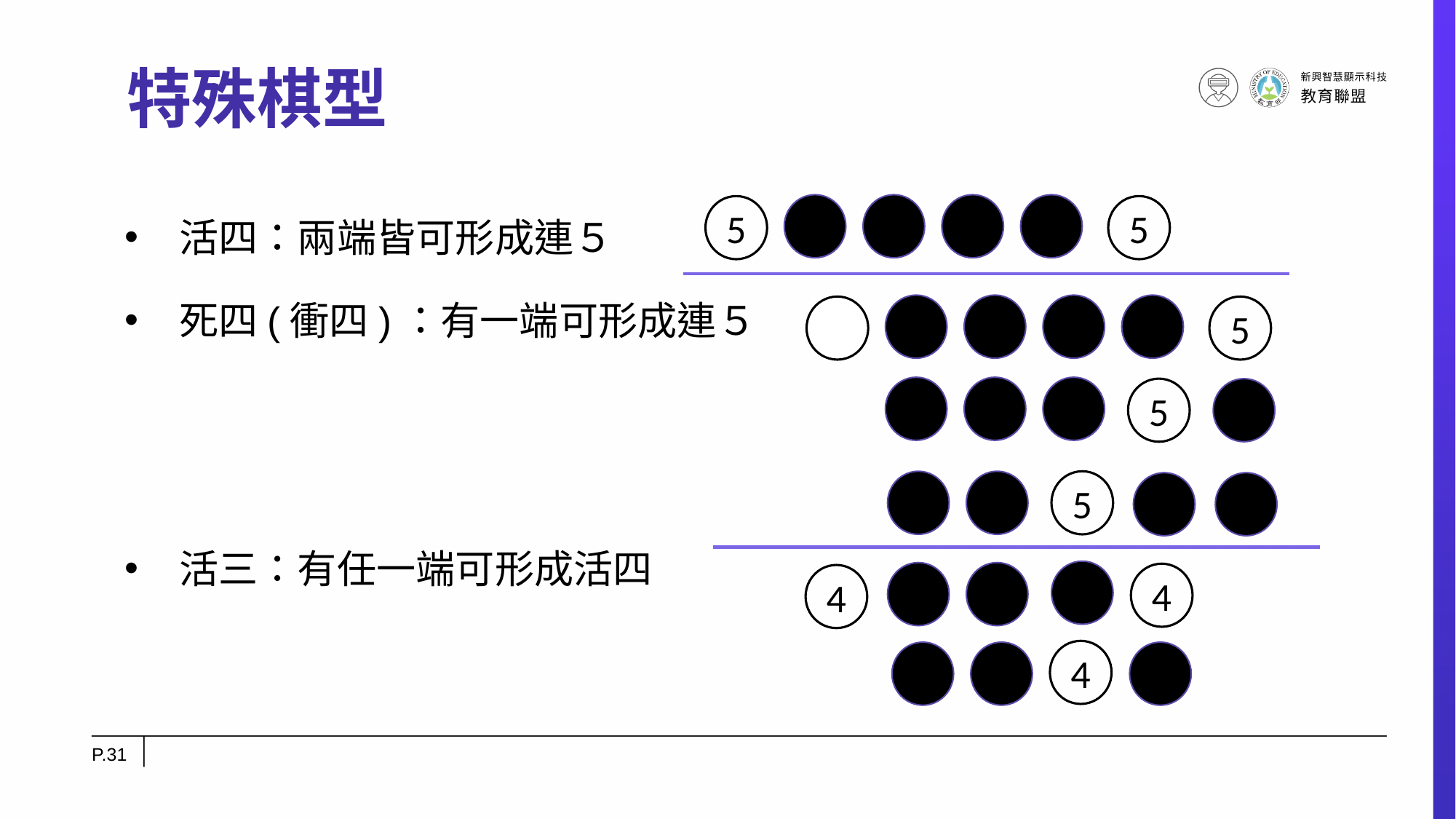

# 特殊棋型
活四：兩端皆可形成連５
死四(衝四)：有一端可形成連５

活三：有任一端可形成活四

5
5

5

5

5

4
4
4

P.31